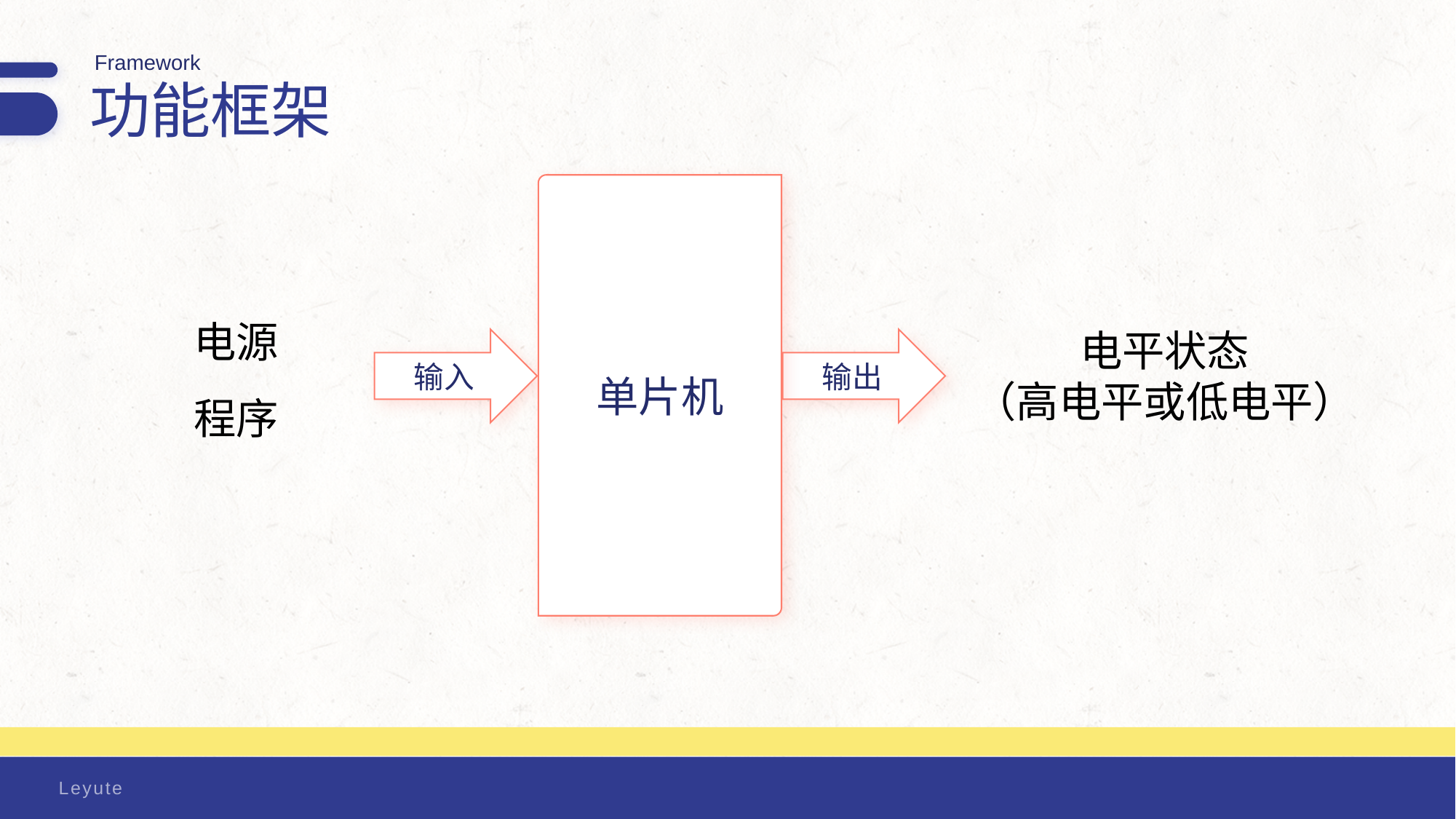

Framework
功能框架

单片机

电源
程序
电平状态
（高电平或低电平）
输入
输出